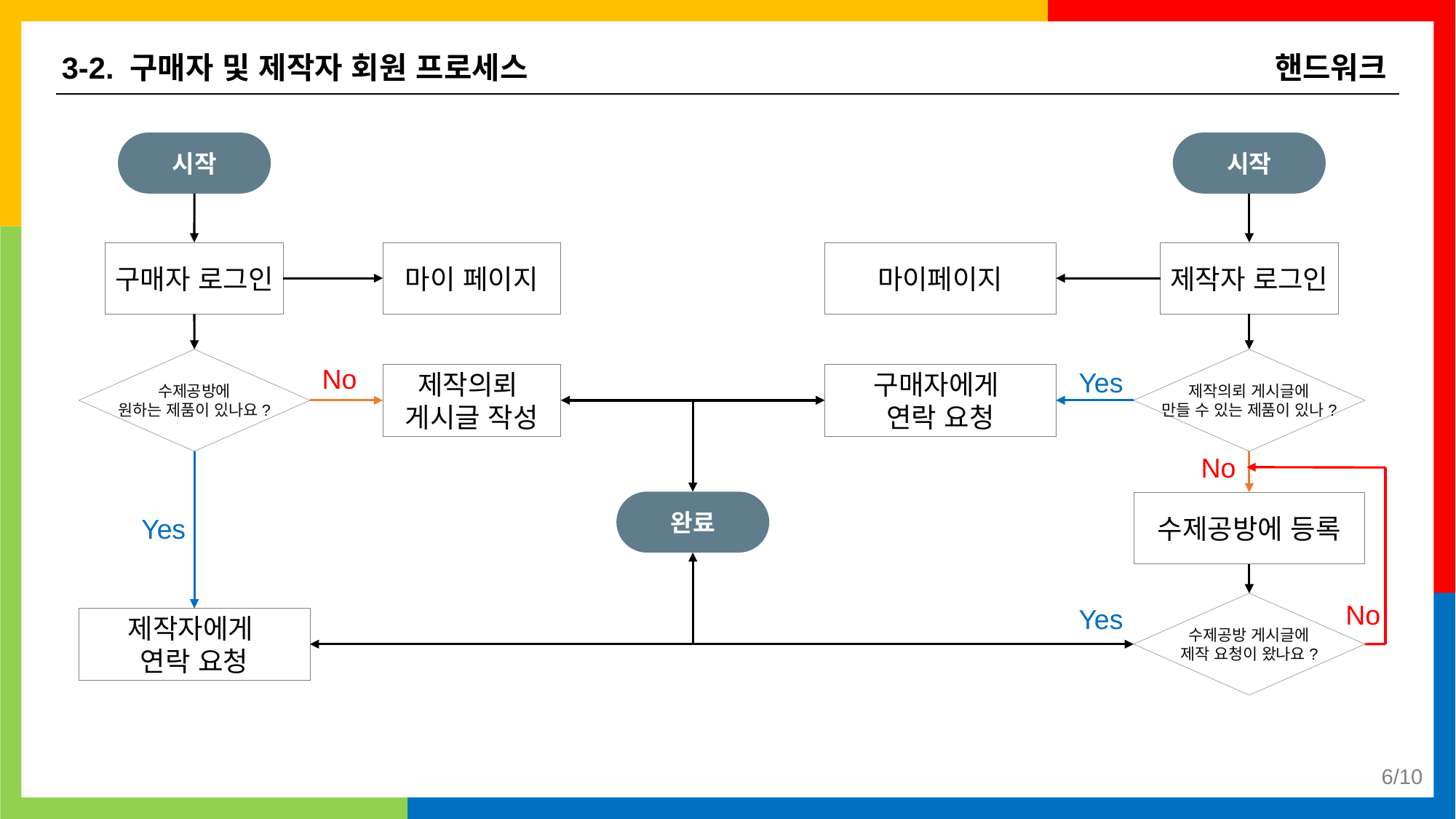

3-2. 구매자 및 제작자 회원 프로세스
핸드워크
시작
시작
마이 페이지
마이페이지
구매자 로그인
제작자 로그인
수제공방에
원하는 제품이 있나요?
제작의뢰 게시글에
만들 수 있는 제품이 있나?
No
Yes
제작의뢰
게시글 작성
구매자에게
연락 요청
No
완료
수제공방에 등록
Yes
No
수제공방 게시글에
제작 요청이 왔나요?
Yes
제작자에게
연락 요청